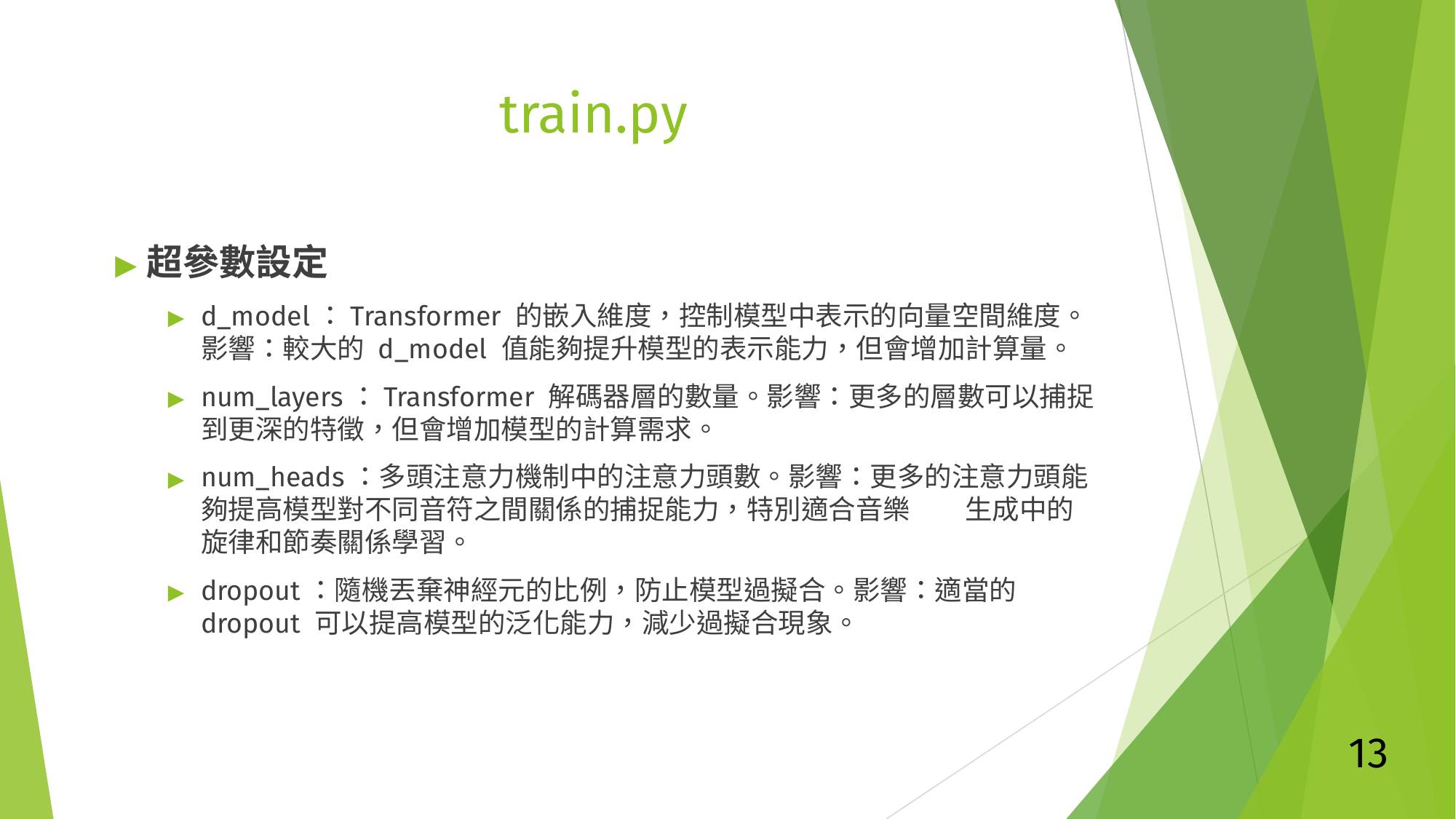

# train.py
超參數設定
d_model：Transformer 的嵌入維度，控制模型中表示的向量空間維度。影響：較大的 d_model 值能夠提升模型的表示能力，但會增加計算量。
num_layers：Transformer 解碼器層的數量。影響：更多的層數可以捕捉到更深的特徵，但會增加模型的計算需求。
num_heads：多頭注意力機制中的注意力頭數。影響：更多的注意力頭能夠提高模型對不同音符之間關係的捕捉能力，特別適合音樂	生成中的旋律和節奏關係學習。
dropout：隨機丟棄神經元的比例，防止模型過擬合。影響：適當的 dropout 可以提高模型的泛化能力，減少過擬合現象。
13